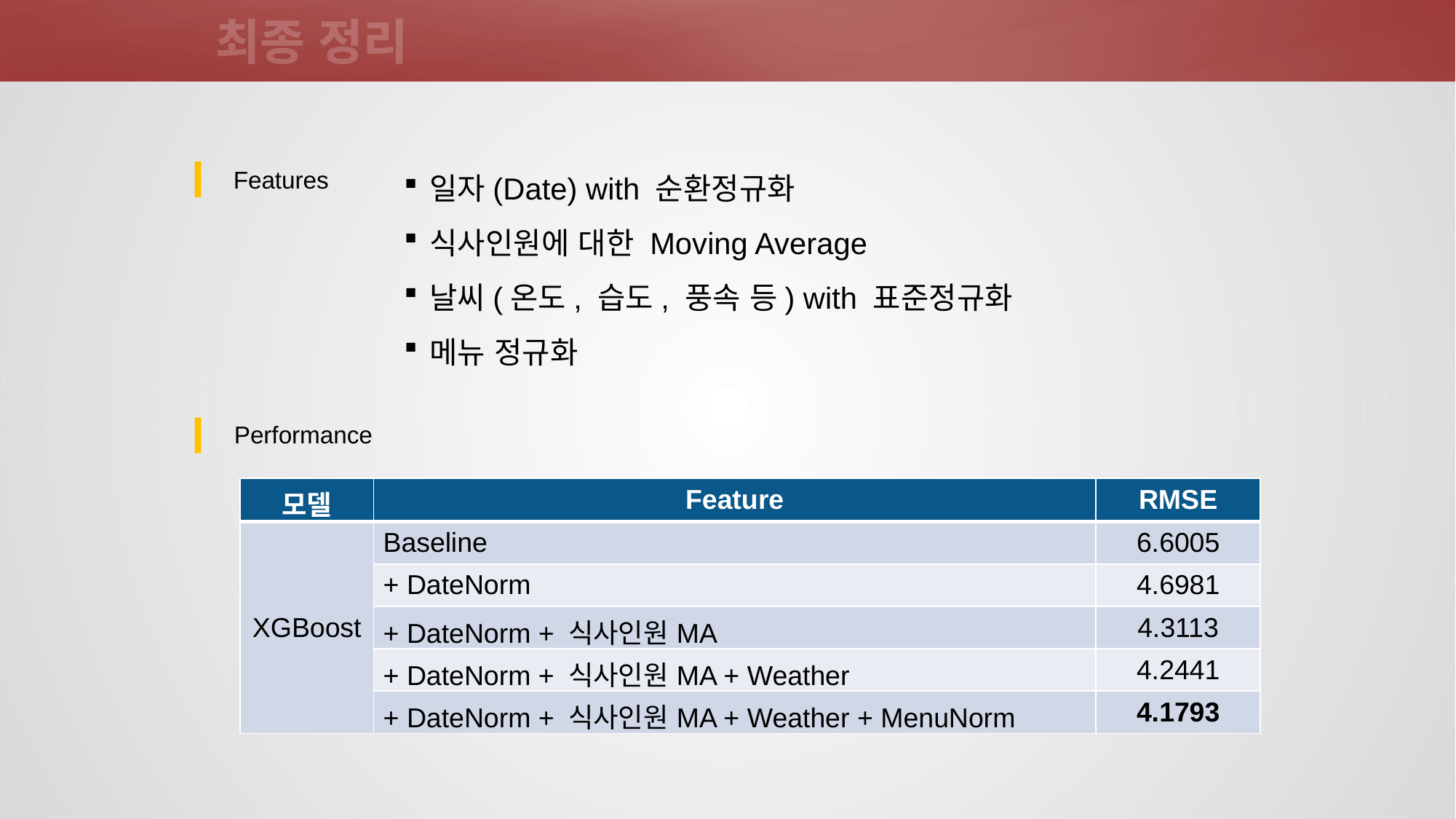

최종 정리
Features

일자(Date) with 순환정규화
식사인원에 대한 Moving Average
날씨(온도, 습도, 풍속 등) with 표준정규화
메뉴 정규화
Performance

| 모델 | Feature | RMSE |
| --- | --- | --- |
| XGBoost | Baseline | 6.6005 |
|  | + DateNorm | 4.6981 |
|  | + DateNorm + 식사인원MA | 4.3113 |
|  | + DateNorm + 식사인원MA + Weather | 4.2441 |
|  | + DateNorm + 식사인원MA + Weather + MenuNorm | 4.1793 |